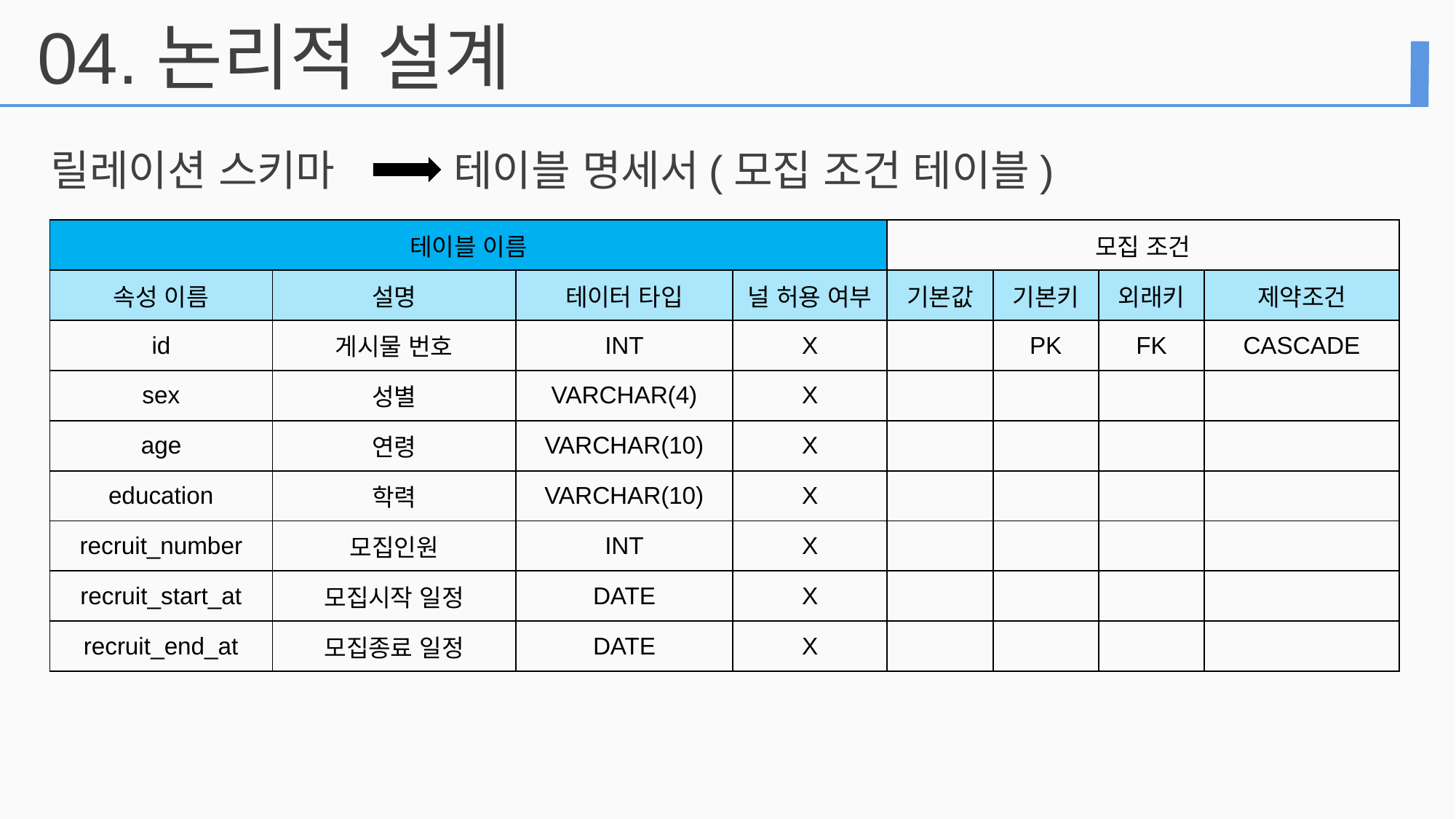

04.
논리적 설계
릴레이션 스키마
테이블 명세서(모집 조건 테이블)

| 테이블 이름 |  |  |  | 모집 조건 |  |  |  |
| --- | --- | --- | --- | --- | --- | --- | --- |
| 속성 이름 | 설명 | 테이터 타입 | 널 허용 여부 | 기본값 | 기본키 | 외래키 | 제약조건 |
| id | 게시물 번호 | INT | X |  | PK | FK | CASCADE |
| sex | 성별 | VARCHAR(4) | X |  |  |  |  |
| age | 연령 | VARCHAR(10) | X |  |  |  |  |
| education | 학력 | VARCHAR(10) | X |  |  |  |  |
| recruit\_number | 모집인원 | INT | X |  |  |  |  |
| recruit\_start\_at | 모집시작 일정 | DATE | X |  |  |  |  |
| recruit\_end\_at | 모집종료 일정 | DATE | X |  |  |  |  |